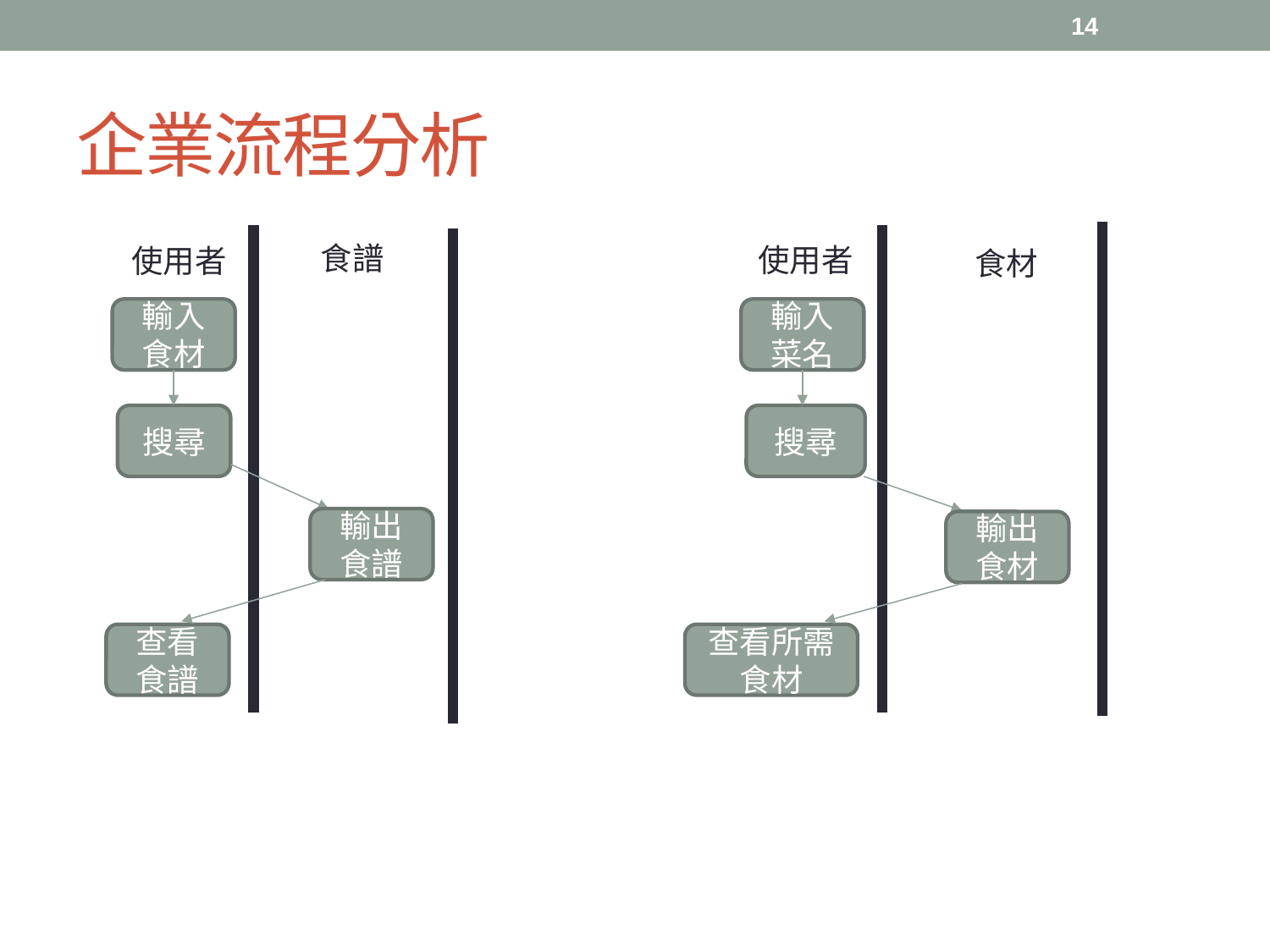

14
# 企業流程分析
使用者
食材
輸入菜名
搜尋
輸出食材
查看所需食材
食譜
使用者
輸入食材
搜尋
輸出食譜
查看食譜